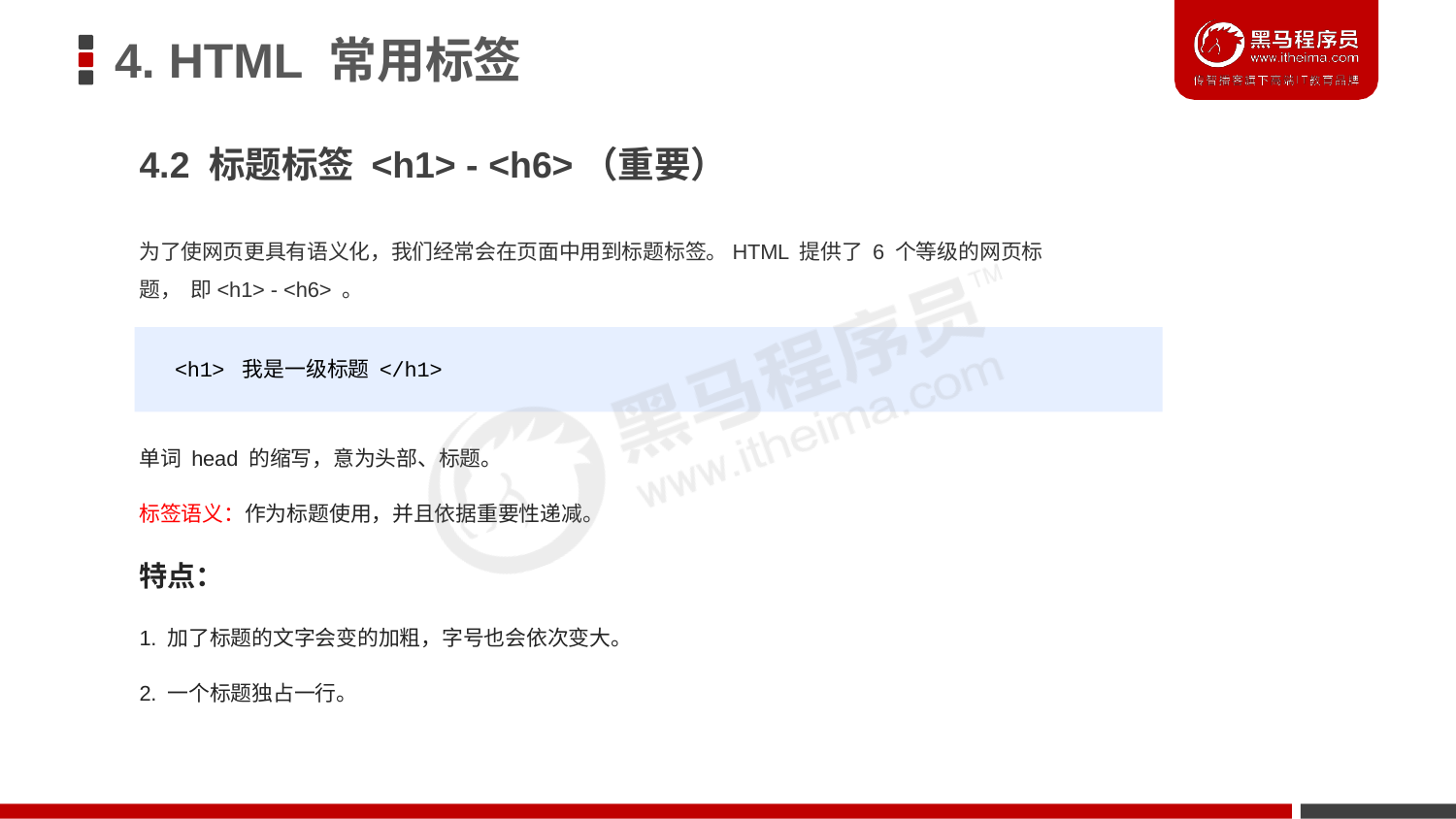

# 4. HTML 常用标签
4.2 标题标签 <h1> - <h6>（重要）

为了使网页更具有语义化，我们经常会在页面中用到标题标签。HTML 提供了 6 个等级的网页标题，  即<h1> - <h6> 。

<h1> 我是一级标题 </h1>
单词 head 的缩写，意为头部、标题。

标签语义：作为标题使用，并且依据重要性递减。

特点：

1. 加了标题的文字会变的加粗，字号也会依次变大。

2. 一个标题独占一行。